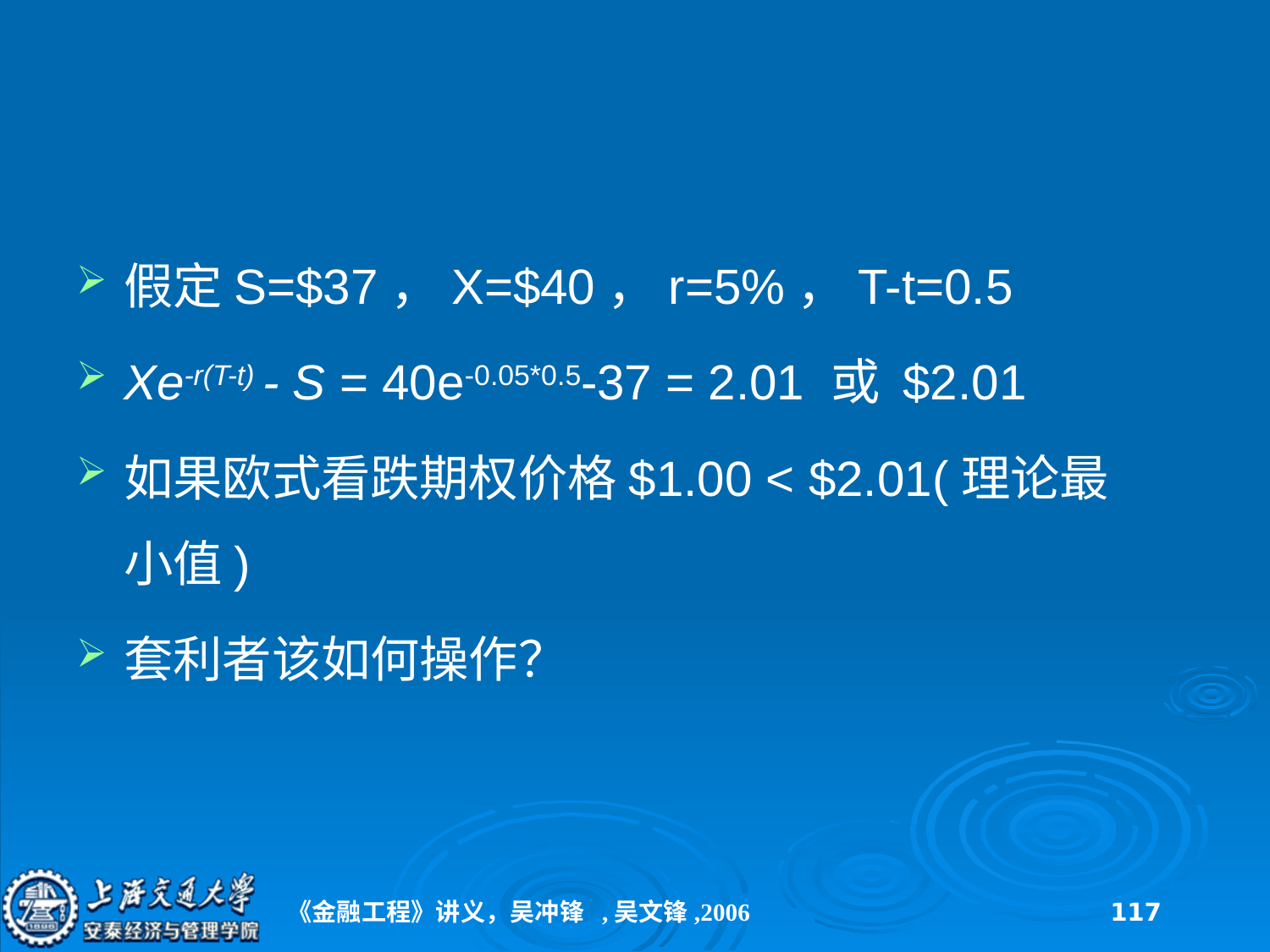

#
假定S=$37，X=$40，r=5%，T-t=0.5
Xe-r(T-t) - S = 40e-0.05*0.5-37 = 2.01 或 $2.01
如果欧式看跌期权价格$1.00 < $2.01(理论最小值)
套利者该如何操作？